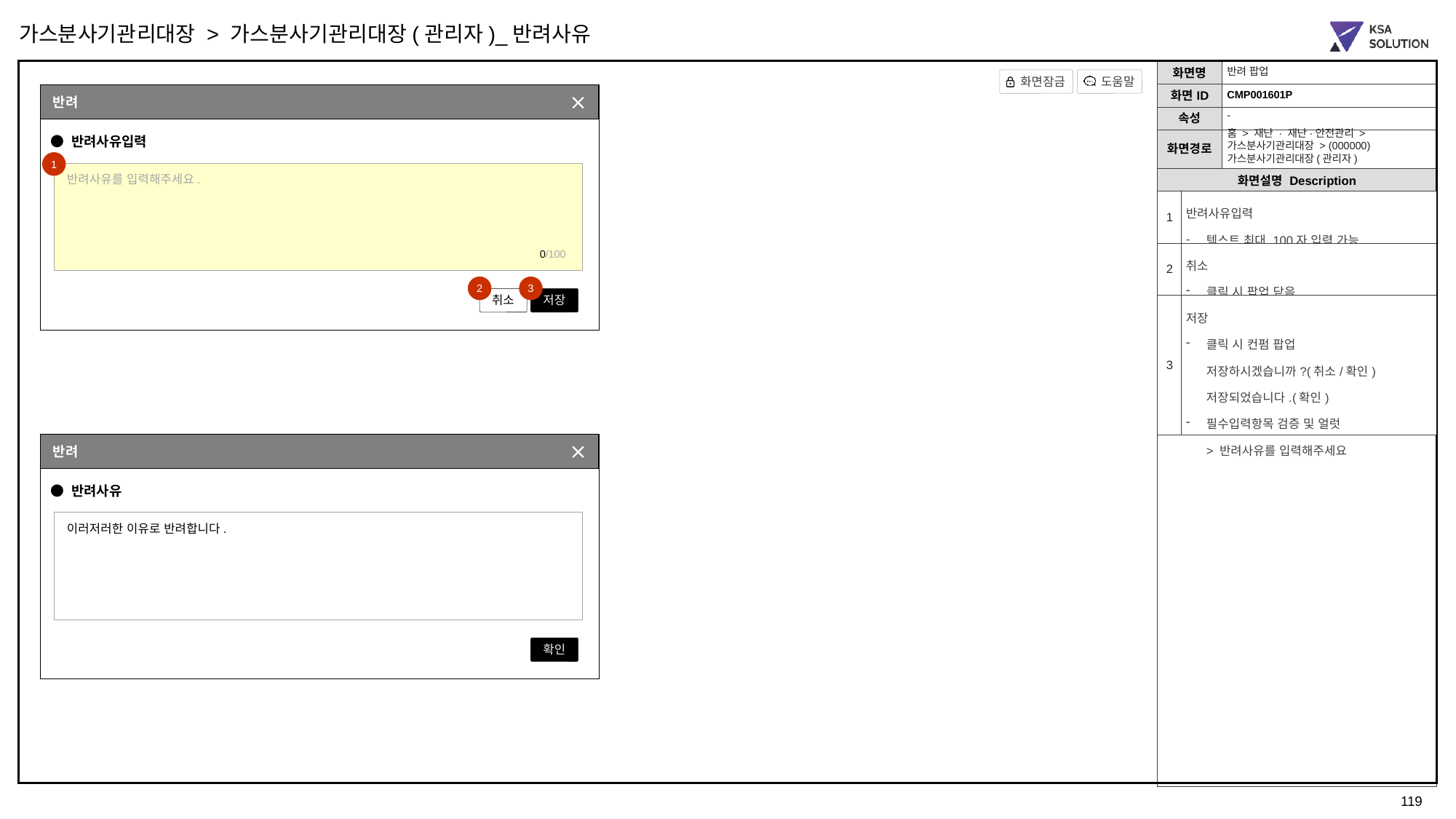

가스분사기관리대장 > 가스분사기관리대장(관리자)_반려사유
반려 팝업
CMP001601P

반려

부점조회 팝업(팀 포함)
-
홈 > 재난 · 재난·안전관리 > 가스분사기관리대장 > (000000) 가스분사기관리대장(관리자)
● 반려사유입력
1
반려사유를 입력해주세요.
| 1 | 반려사유입력 텍스트 최대 100자 입력 가능 |
| --- | --- |
| 2 | 취소 클릭 시 팝업 닫음 |
| 3 | 저장 클릭 시 컨펌 팝업 저장하시겠습니까?(취소/확인) 저장되었습니다.(확인) 필수입력항목 검증 및 얼럿 > 반려사유를 입력해주세요 |
0/100
2
3
취소
저장

반려

부점조회 팝업(팀 포함)
● 반려사유
이러저러한 이유로 반려합니다.
확인